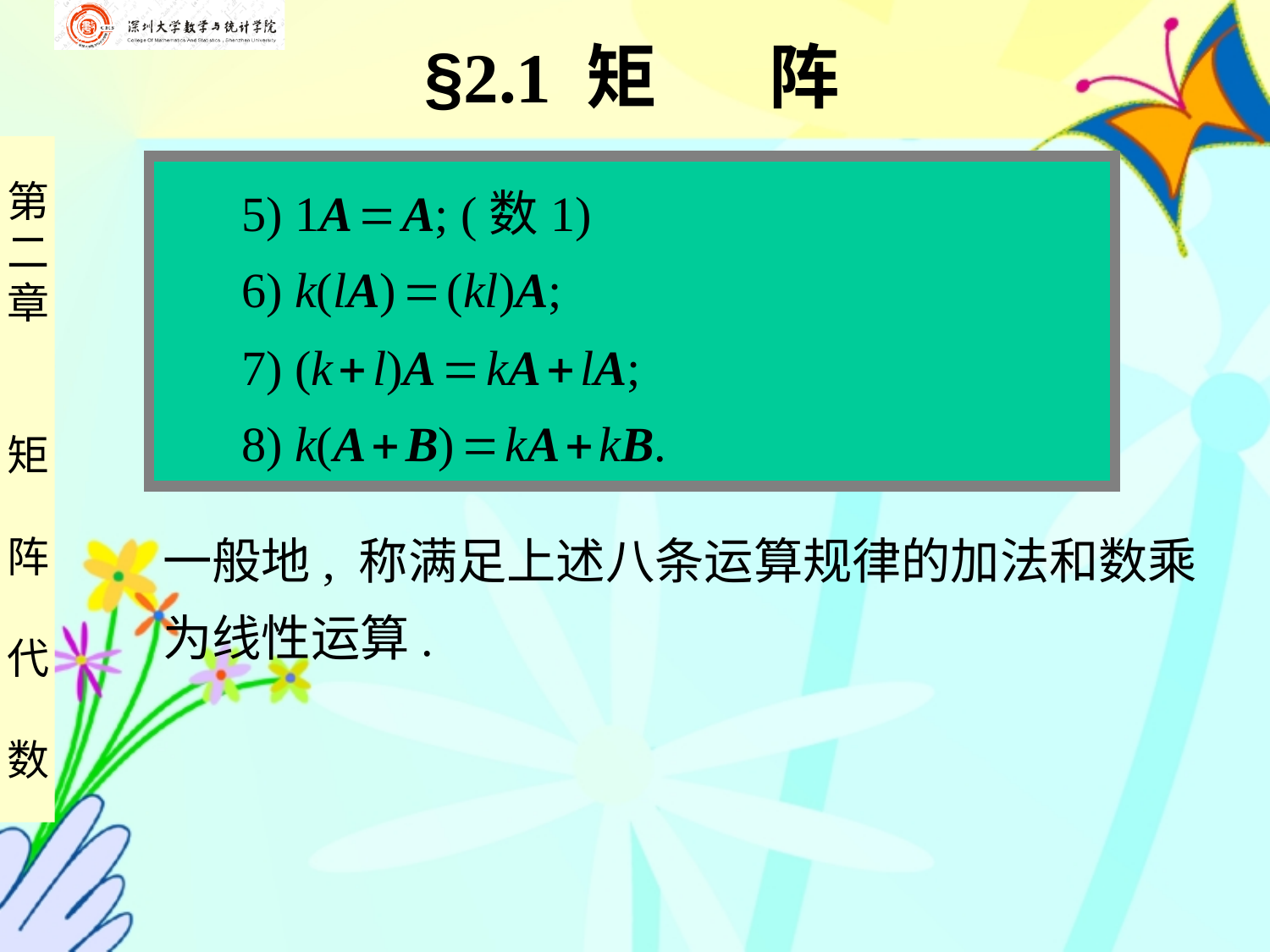

§2.1 矩       阵

        5) 1A = A; (数1)
        6) k(lA) = (kl)A;
        7) (k + l)A = kA + lA;
        8) k(A + B) = kA + kB.
一般地, 称满足上述八条运算规律的加法和数乘
为线性运算.